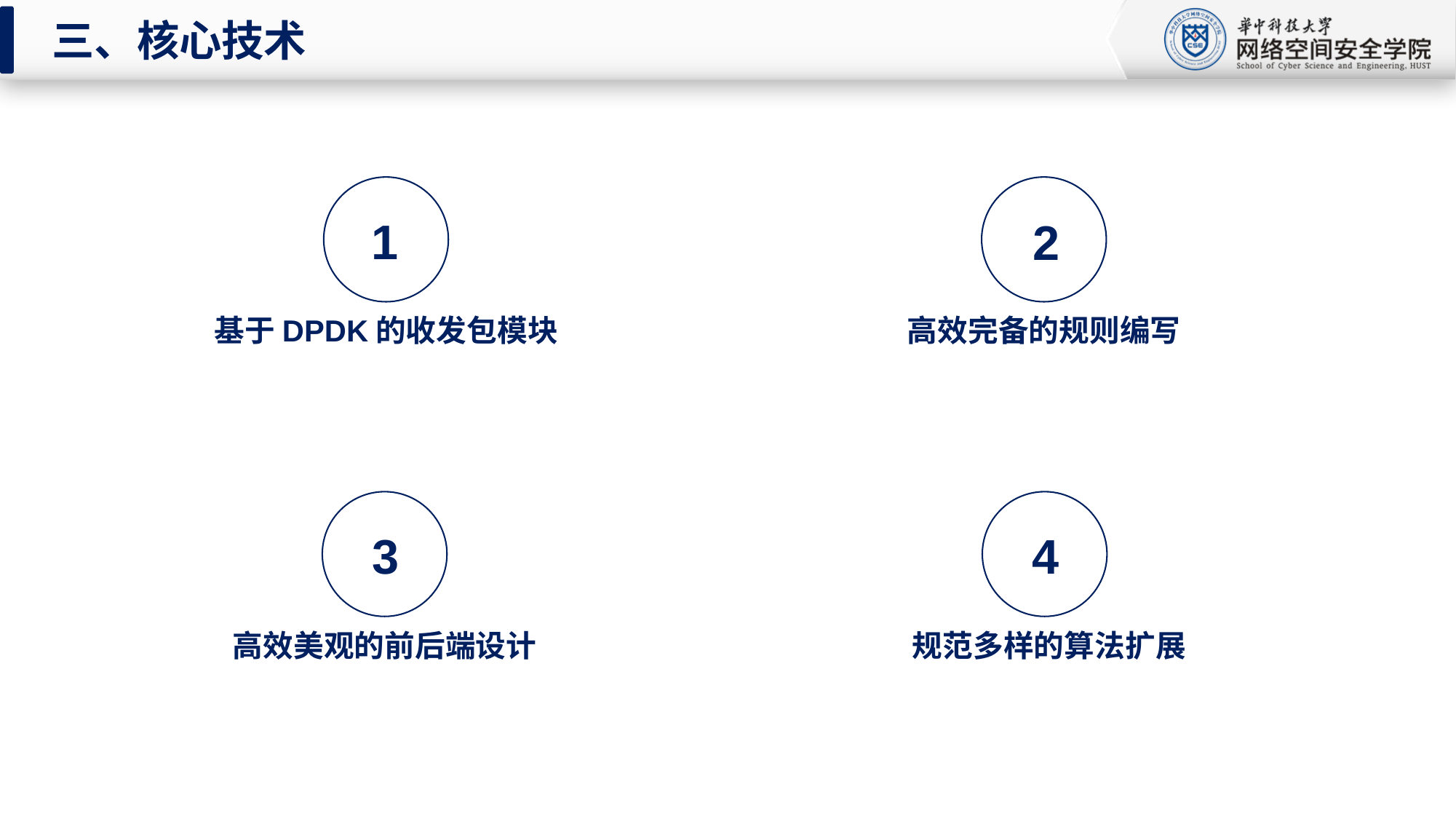

三、核心技术

基于DPDK的收发包模块

高效完备的规则编写
1
2

高效美观的前后端设计

规范多样的算法扩展
3
4